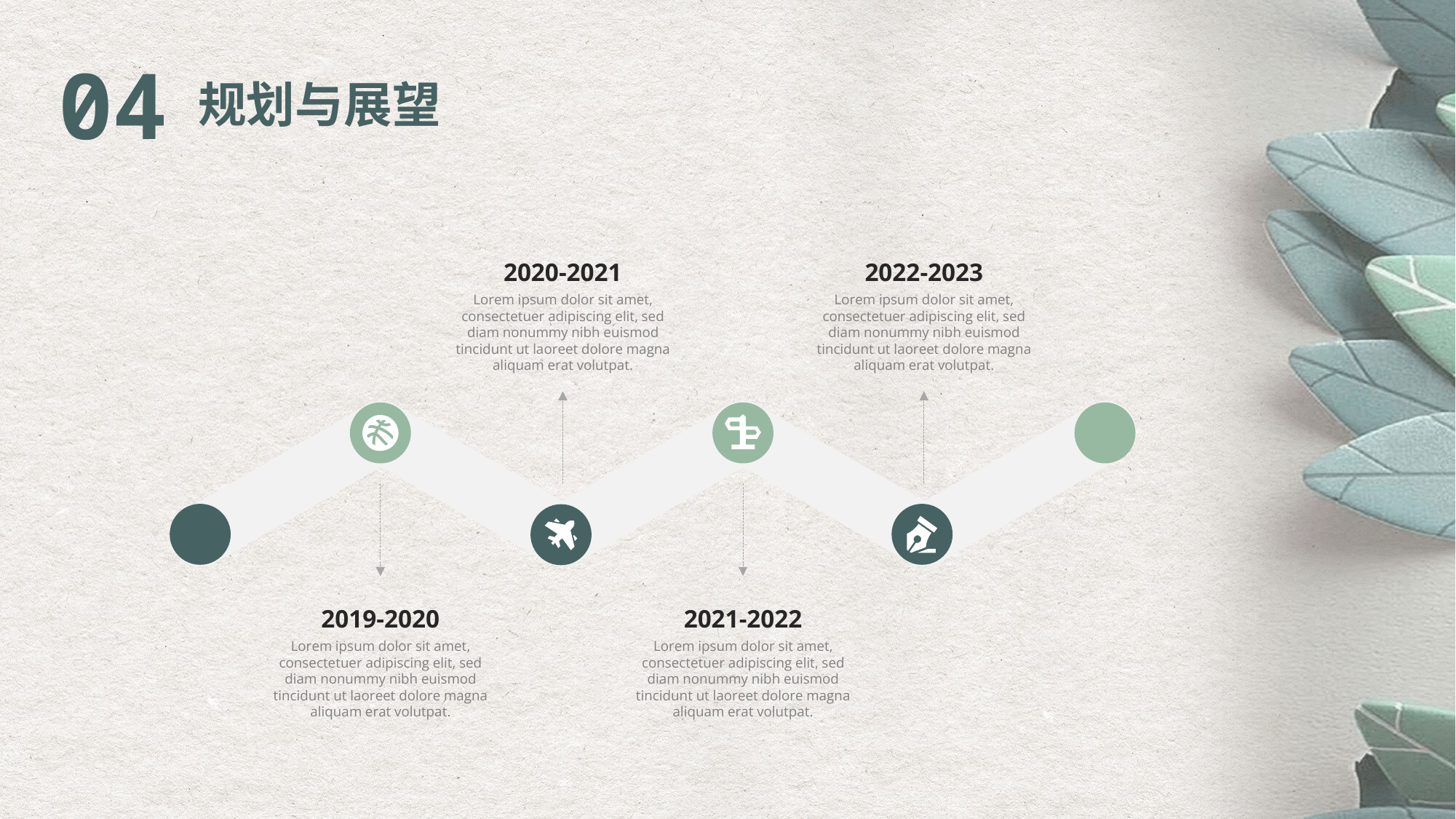

04
规划与展望
2020-2021
Lorem ipsum dolor sit amet, consectetuer adipiscing elit, sed diam nonummy nibh euismod tincidunt ut laoreet dolore magna aliquam erat volutpat.
2022-2023
Lorem ipsum dolor sit amet, consectetuer adipiscing elit, sed diam nonummy nibh euismod tincidunt ut laoreet dolore magna aliquam erat volutpat.

2019-2020
Lorem ipsum dolor sit amet, consectetuer adipiscing elit, sed diam nonummy nibh euismod tincidunt ut laoreet dolore magna aliquam erat volutpat.
2021-2022
Lorem ipsum dolor sit amet, consectetuer adipiscing elit, sed diam nonummy nibh euismod tincidunt ut laoreet dolore magna aliquam erat volutpat.